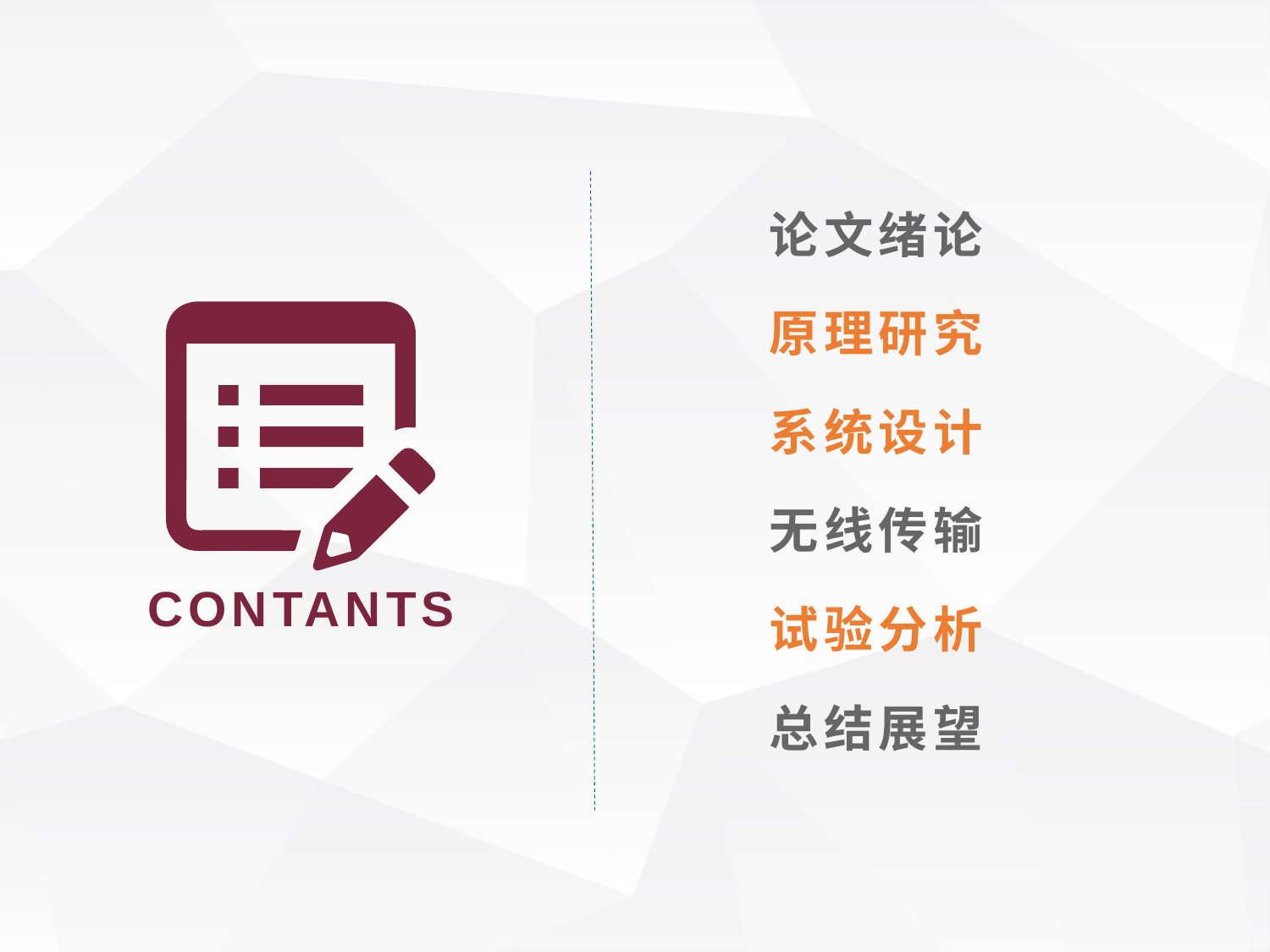

论文绪论
原理研究

系统设计
无线传输
CONTANTS
试验分析
总结展望